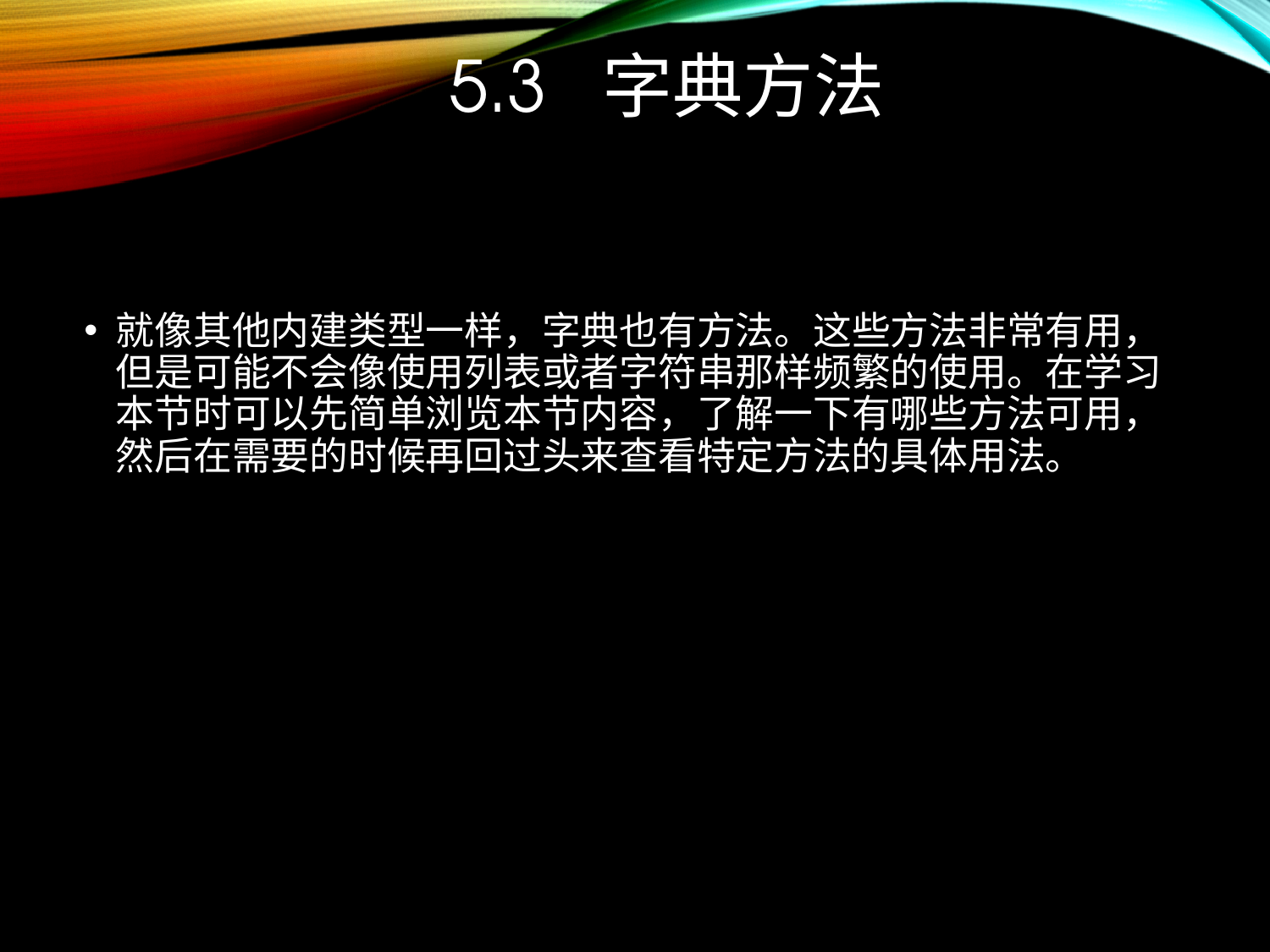

# 5.3  字典方法
就像其他内建类型一样，字典也有方法。这些方法非常有用，但是可能不会像使用列表或者字符串那样频繁的使用。在学习本节时可以先简单浏览本节内容，了解一下有哪些方法可用，然后在需要的时候再回过头来查看特定方法的具体用法。